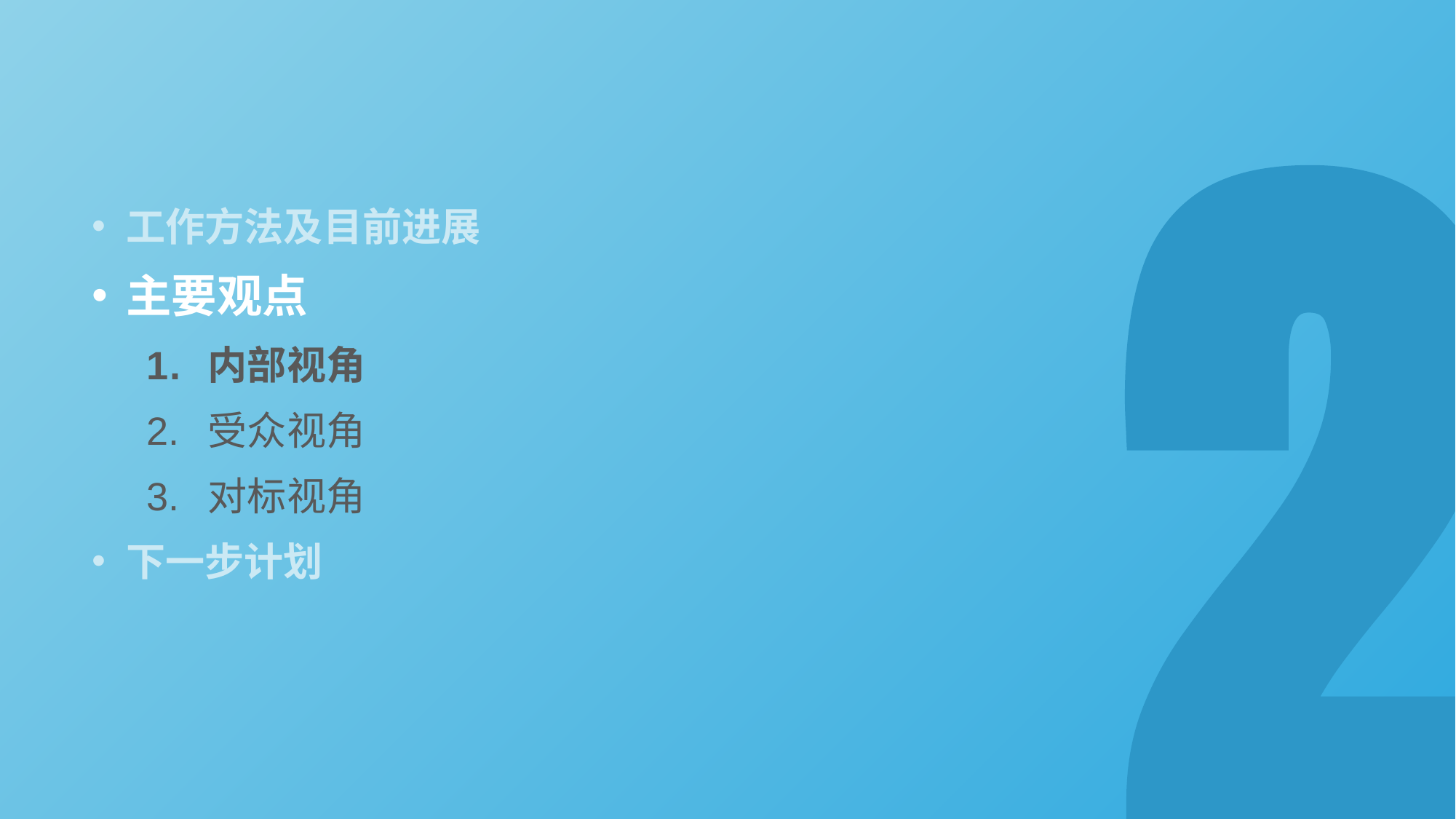

2
工作方法及目前进展
主要观点
内部视角
受众视角
对标视角
下一步计划